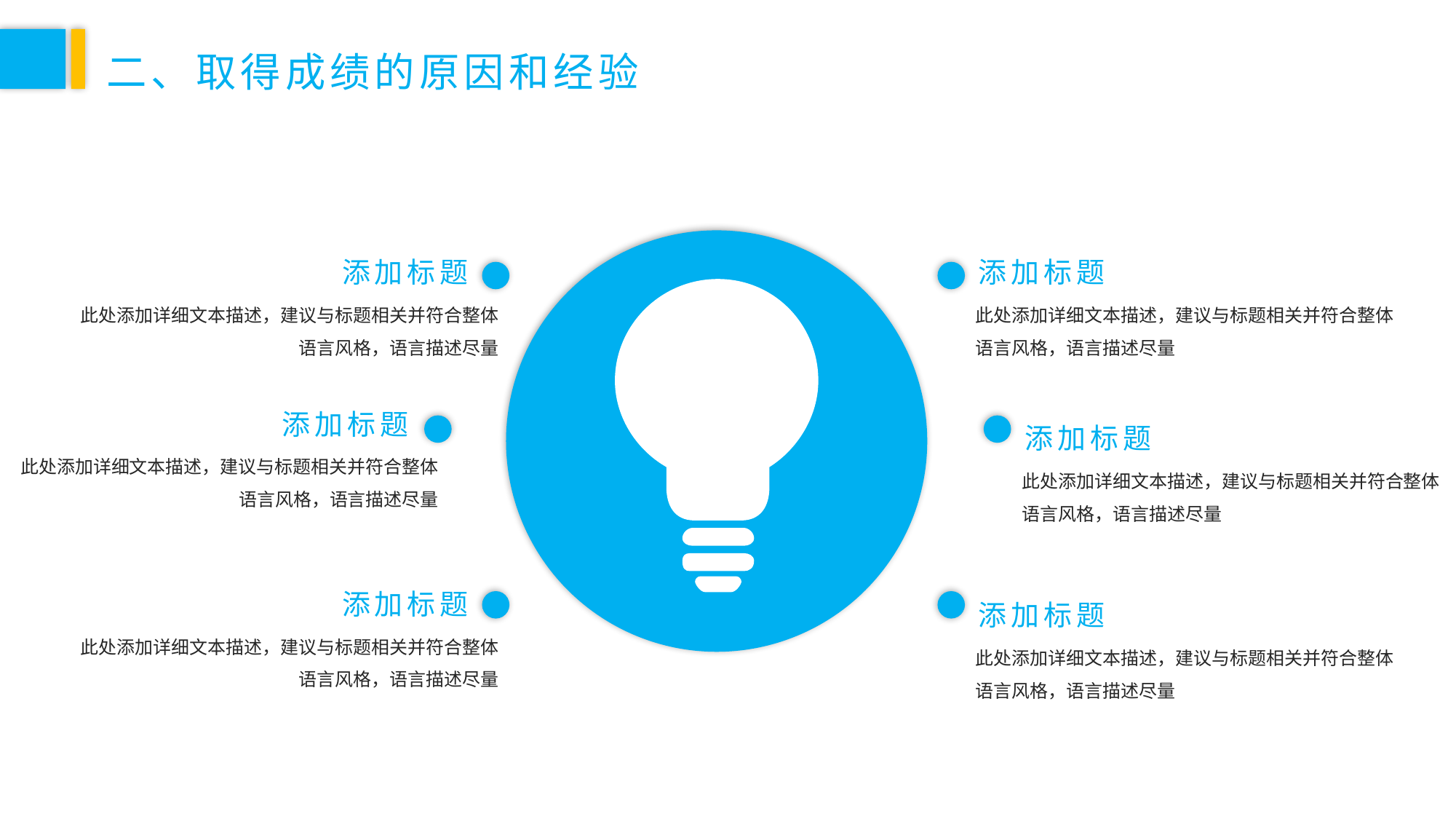

二、取得成绩的原因和经验

添加标题
添加标题

此处添加详细文本描述，建议与标题相关并符合整体语言风格，语言描述尽量
此处添加详细文本描述，建议与标题相关并符合整体语言风格，语言描述尽量
添加标题
添加标题

此处添加详细文本描述，建议与标题相关并符合整体语言风格，语言描述尽量
此处添加详细文本描述，建议与标题相关并符合整体语言风格，语言描述尽量
添加标题

添加标题
此处添加详细文本描述，建议与标题相关并符合整体语言风格，语言描述尽量
此处添加详细文本描述，建议与标题相关并符合整体语言风格，语言描述尽量